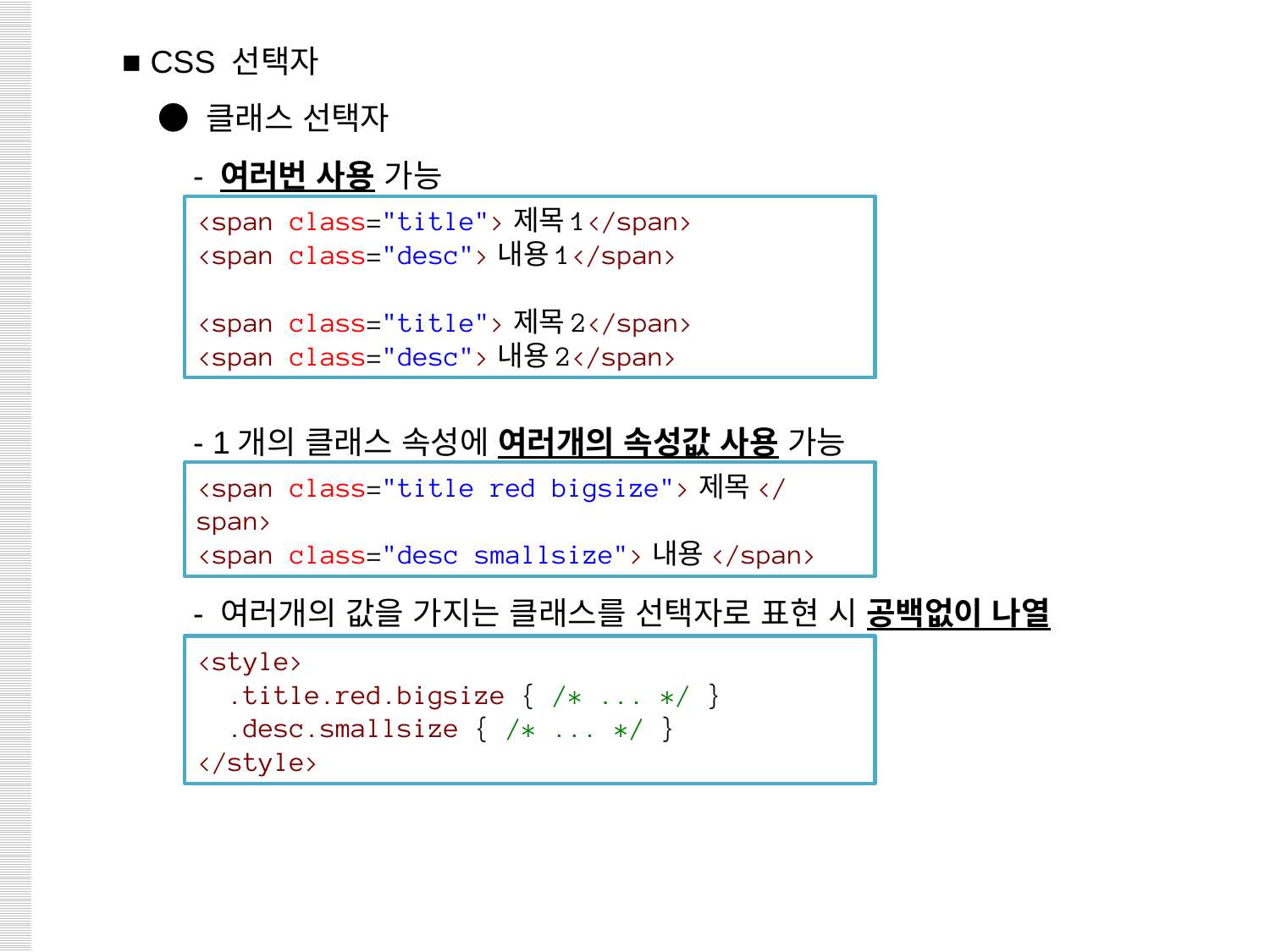

■ CSS 선택자
    ● 클래스 선택자
        - 여러번 사용 가능

        - 1개의 클래스 속성에 여러개의 속성값 사용 가능

        - 여러개의 값을 가지는 클래스를 선택자로 표현 시 공백없이 나열

<span class="title">제목1</span>
<span class="desc">내용1</span>
<span class="title">제목2</span>
<span class="desc">내용2</span>
<span class="title red bigsize">제목</span>
<span class="desc smallsize">내용</span>
<style>
  .title.red.bigsize { /* ... */ }
  .desc.smallsize { /* ... */ }
</style>